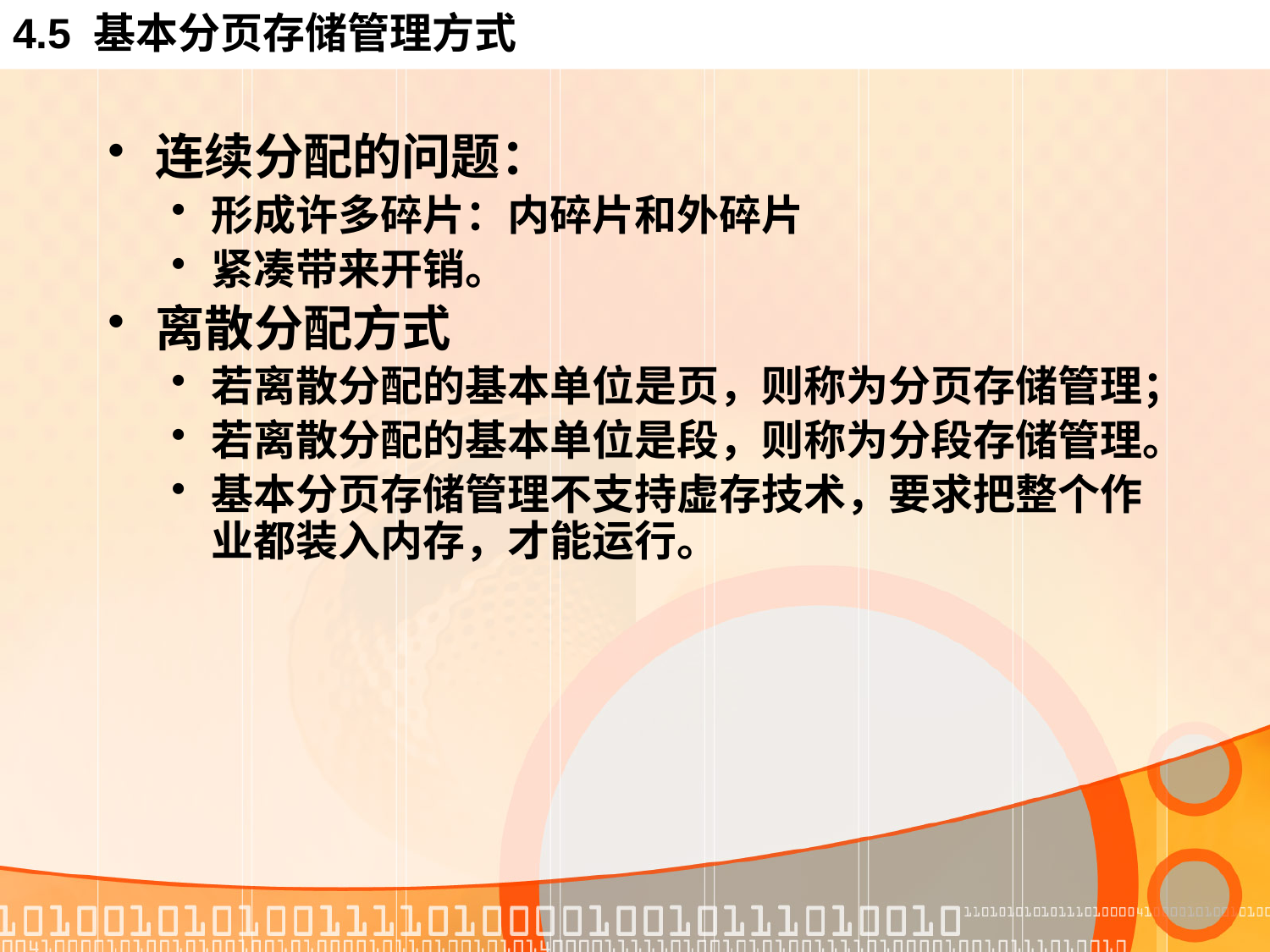

# 4.5 基本分页存储管理方式
连续分配的问题：
形成许多碎片：内碎片和外碎片
紧凑带来开销。
离散分配方式
若离散分配的基本单位是页，则称为分页存储管理；
若离散分配的基本单位是段，则称为分段存储管理。
基本分页存储管理不支持虚存技术，要求把整个作业都装入内存，才能运行。